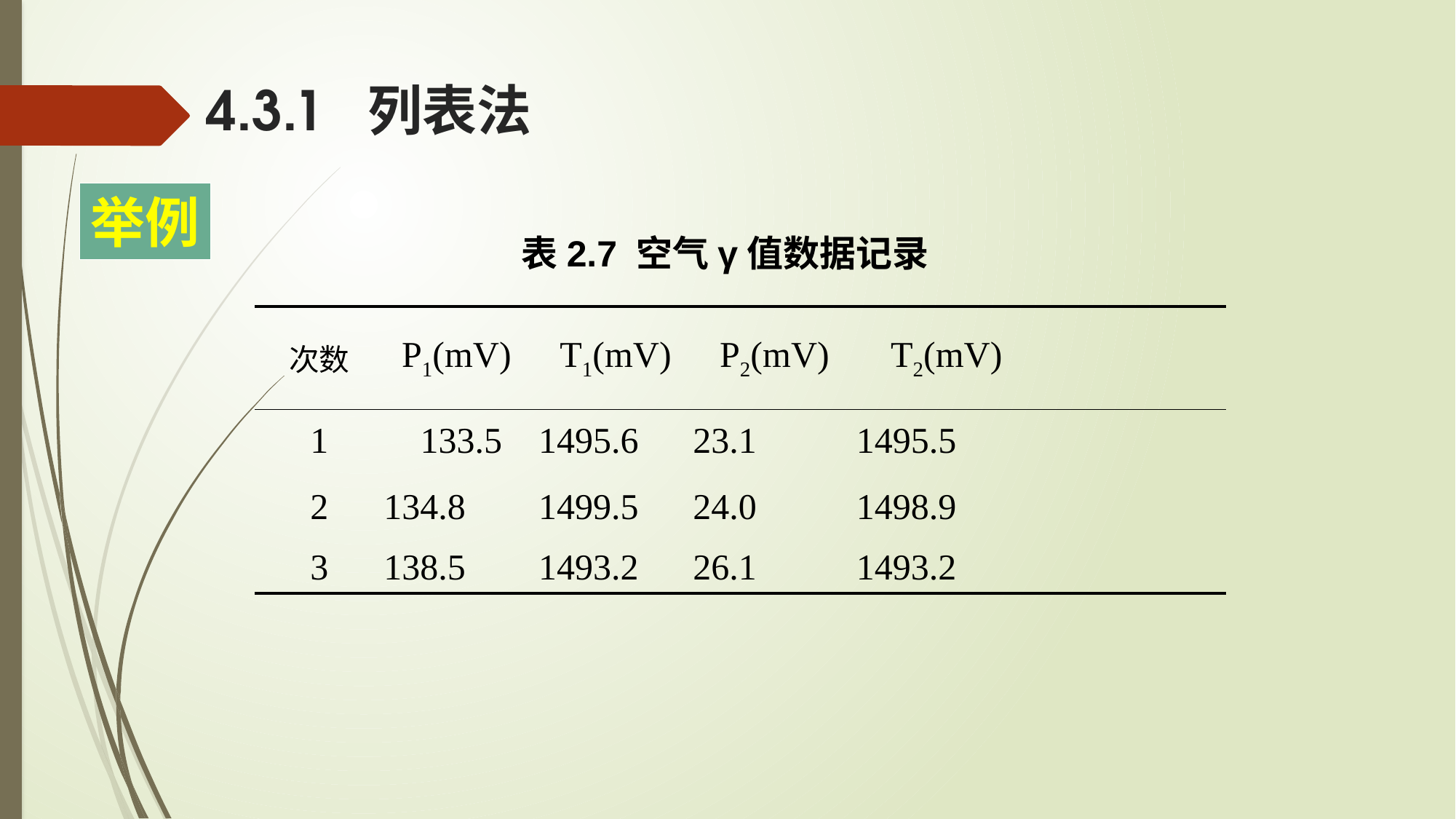

4.3.1  列表法
举例
表2.7 空气γ值数据记录
| 次数 | P1(mV) | T1(mV) | P2(mV) | T2(mV) |  |
| --- | --- | --- | --- | --- | --- |
| 1 | 133.5 | 1495.6 | 23.1 | 1495.5 |  |
| 2 | 134.8 | 1499.5 | 24.0 | 1498.9 |  |
| 3 | 138.5 | 1493.2 | 26.1 | 1493.2 |  |